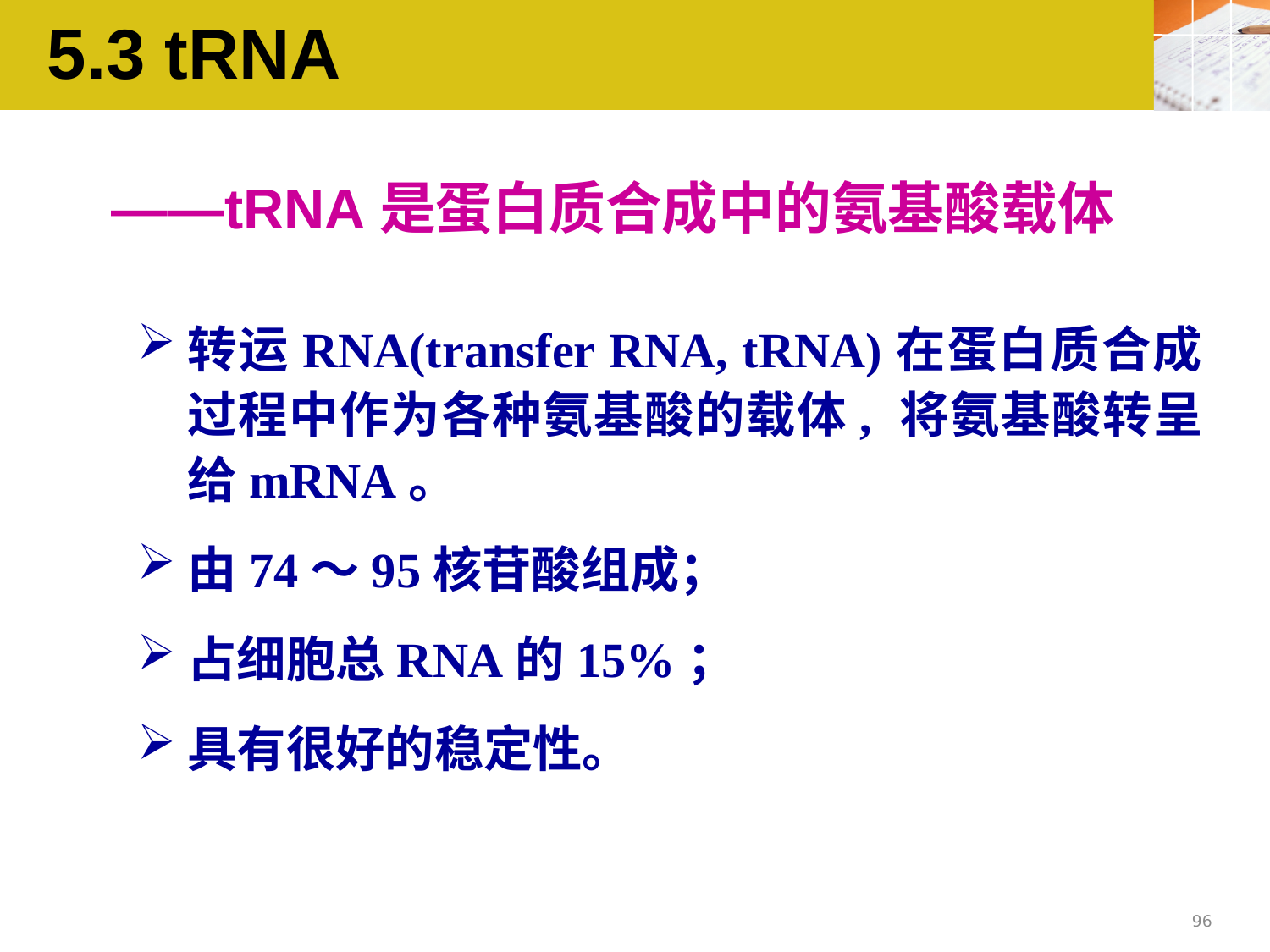

5.3 tRNA
——tRNA是蛋白质合成中的氨基酸载体
转运RNA(transfer RNA, tRNA)在蛋白质合成过程中作为各种氨基酸的载体, 将氨基酸转呈给mRNA。
由74～95核苷酸组成；
占细胞总RNA的15%；
具有很好的稳定性。
96